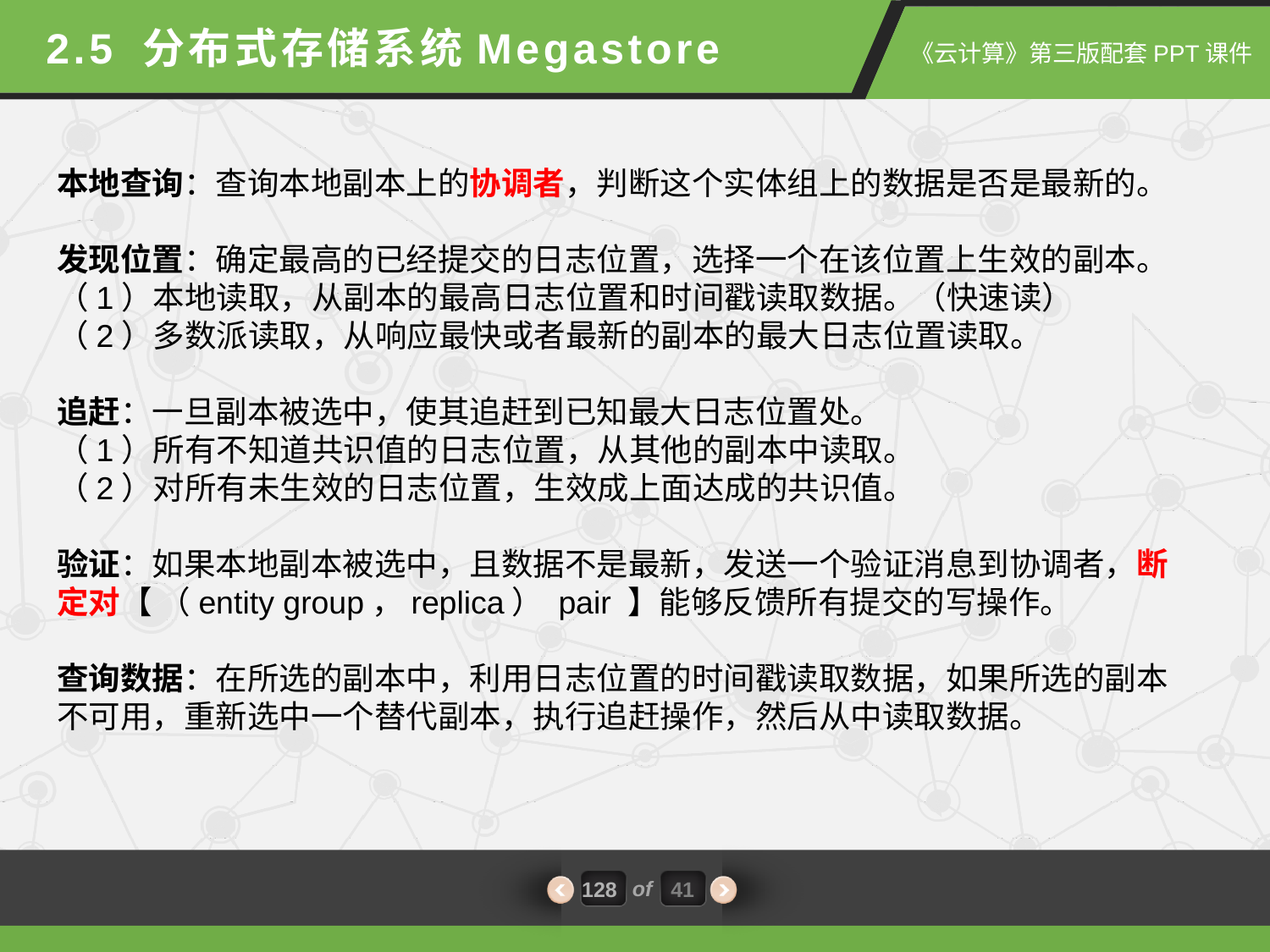

2.5 分布式存储系统Megastore
本地查询：查询本地副本上的协调者，判断这个实体组上的数据是否是最新的。

发现位置：确定最高的已经提交的日志位置，选择一个在该位置上生效的副本。（1）本地读取，从副本的最高日志位置和时间戳读取数据。（快速读）
（2）多数派读取，从响应最快或者最新的副本的最大日志位置读取。

追赶：一旦副本被选中，使其追赶到已知最大日志位置处。
（1）所有不知道共识值的日志位置，从其他的副本中读取。
（2）对所有未生效的日志位置，生效成上面达成的共识值。

验证：如果本地副本被选中，且数据不是最新，发送一个验证消息到协调者，断定对【 （entity group，replica） pair 】能够反馈所有提交的写操作。

查询数据：在所选的副本中，利用日志位置的时间戳读取数据，如果所选的副本不可用，重新选中一个替代副本，执行追赶操作，然后从中读取数据。
128